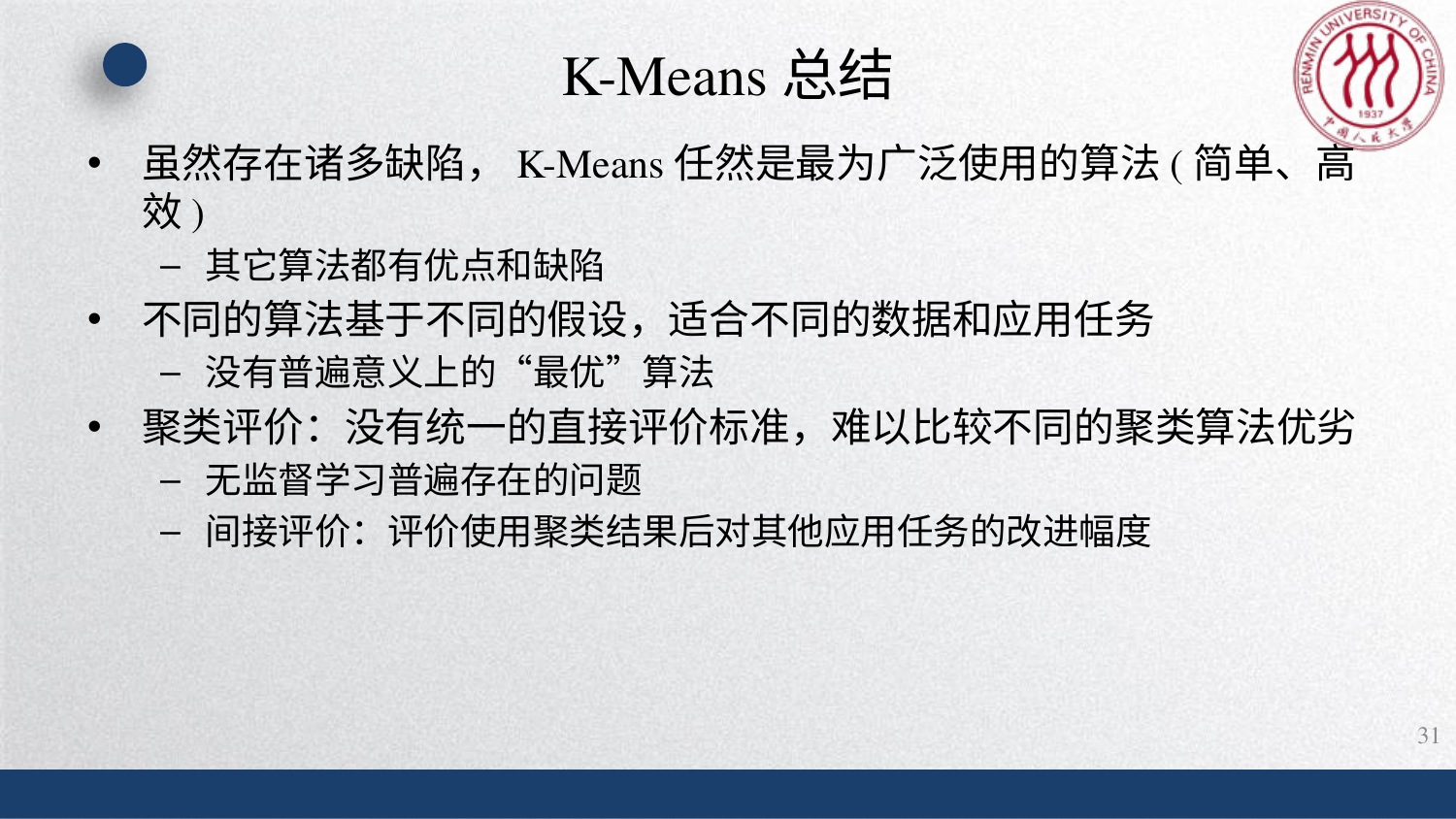

# K-Means总结
虽然存在诸多缺陷，K-Means任然是最为广泛使用的算法(简单、高效)
其它算法都有优点和缺陷
不同的算法基于不同的假设，适合不同的数据和应用任务
没有普遍意义上的“最优”算法
聚类评价：没有统一的直接评价标准，难以比较不同的聚类算法优劣
无监督学习普遍存在的问题
间接评价：评价使用聚类结果后对其他应用任务的改进幅度
31